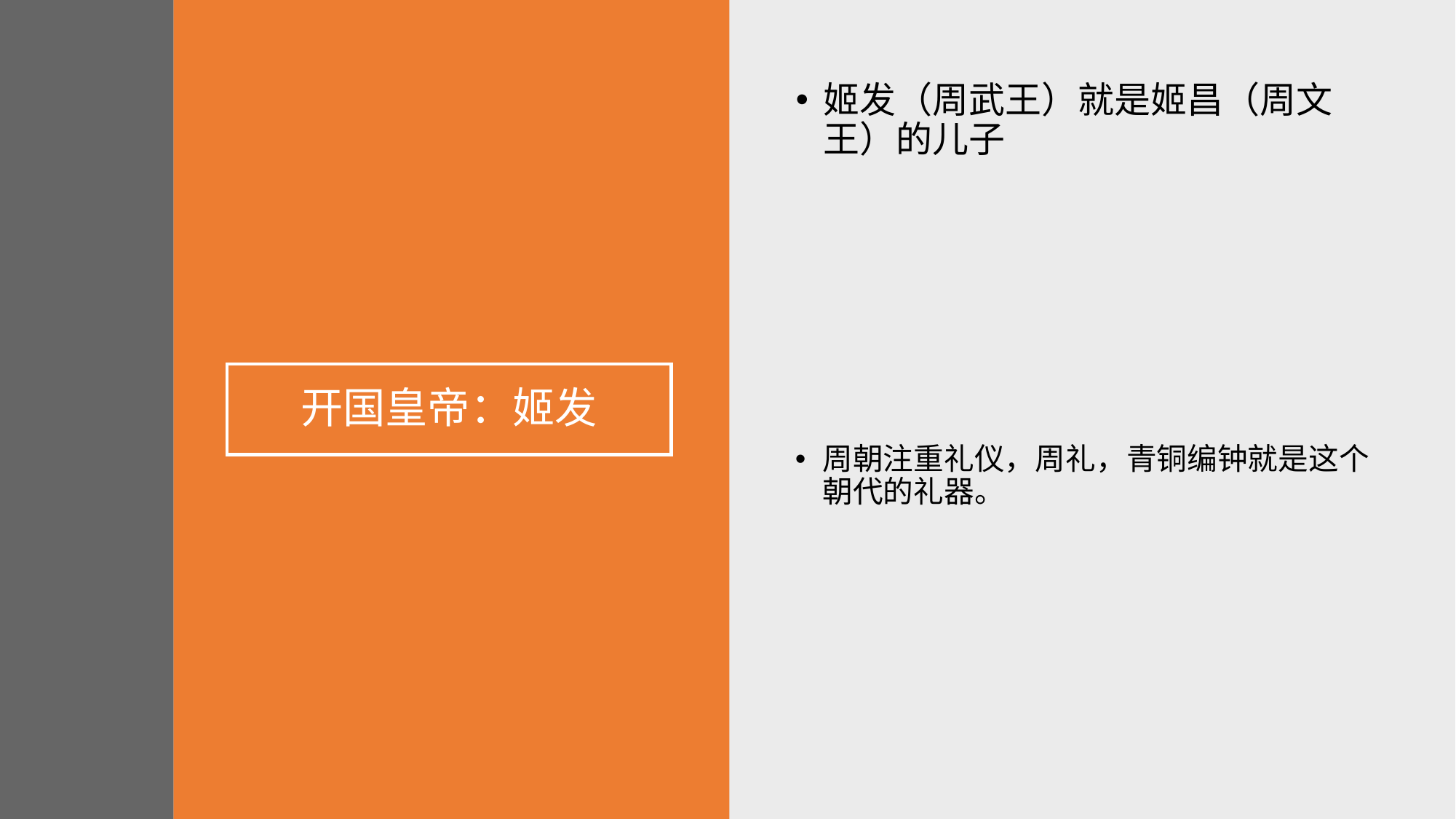

姬发（周武王）就是姬昌（周文王）的儿子
# 开国皇帝：姬发
周朝注重礼仪，周礼，青铜编钟就是这个朝代的礼器。